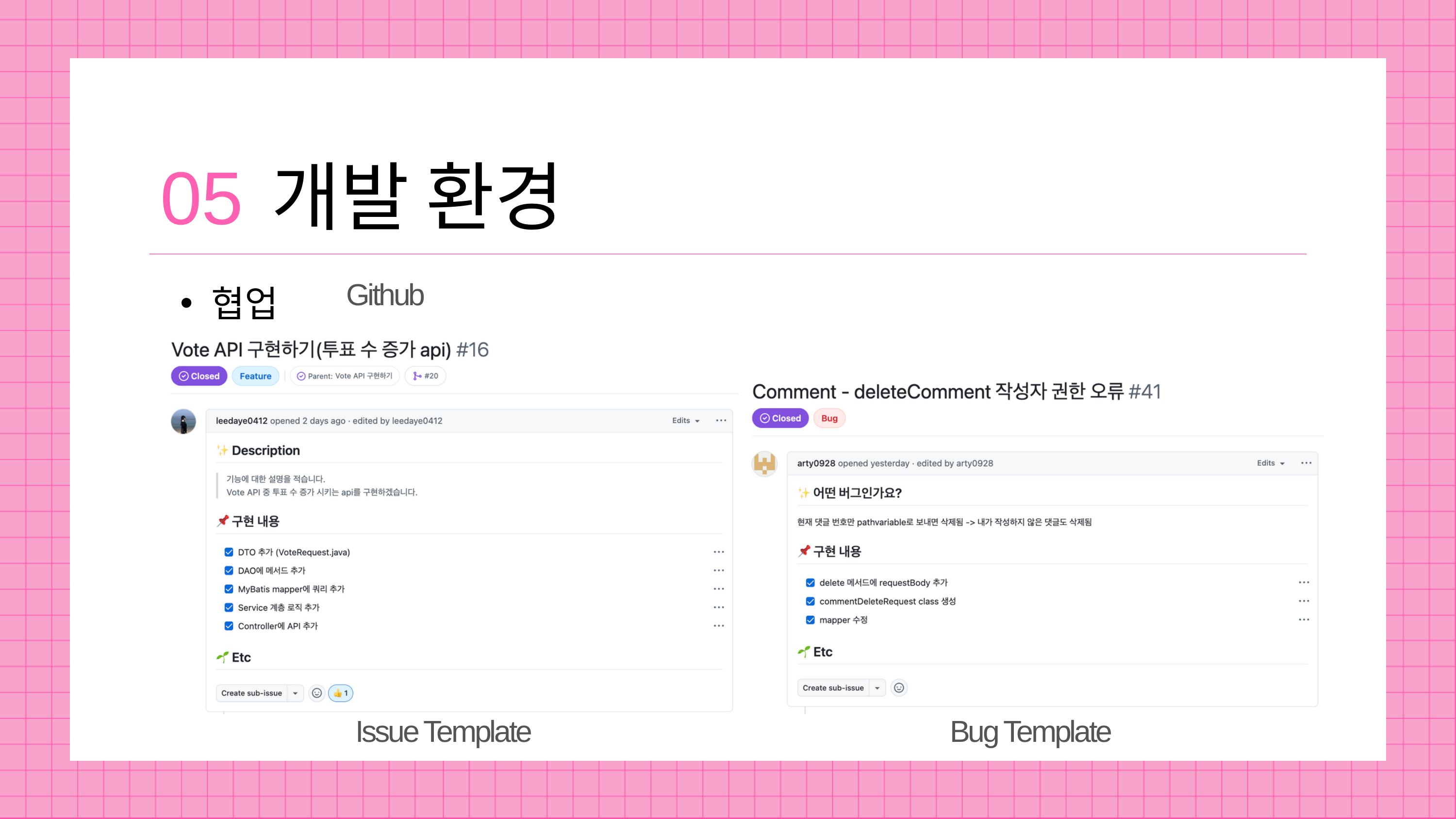

05
개발 환경
협업

Github

Issue Template

Bug Template